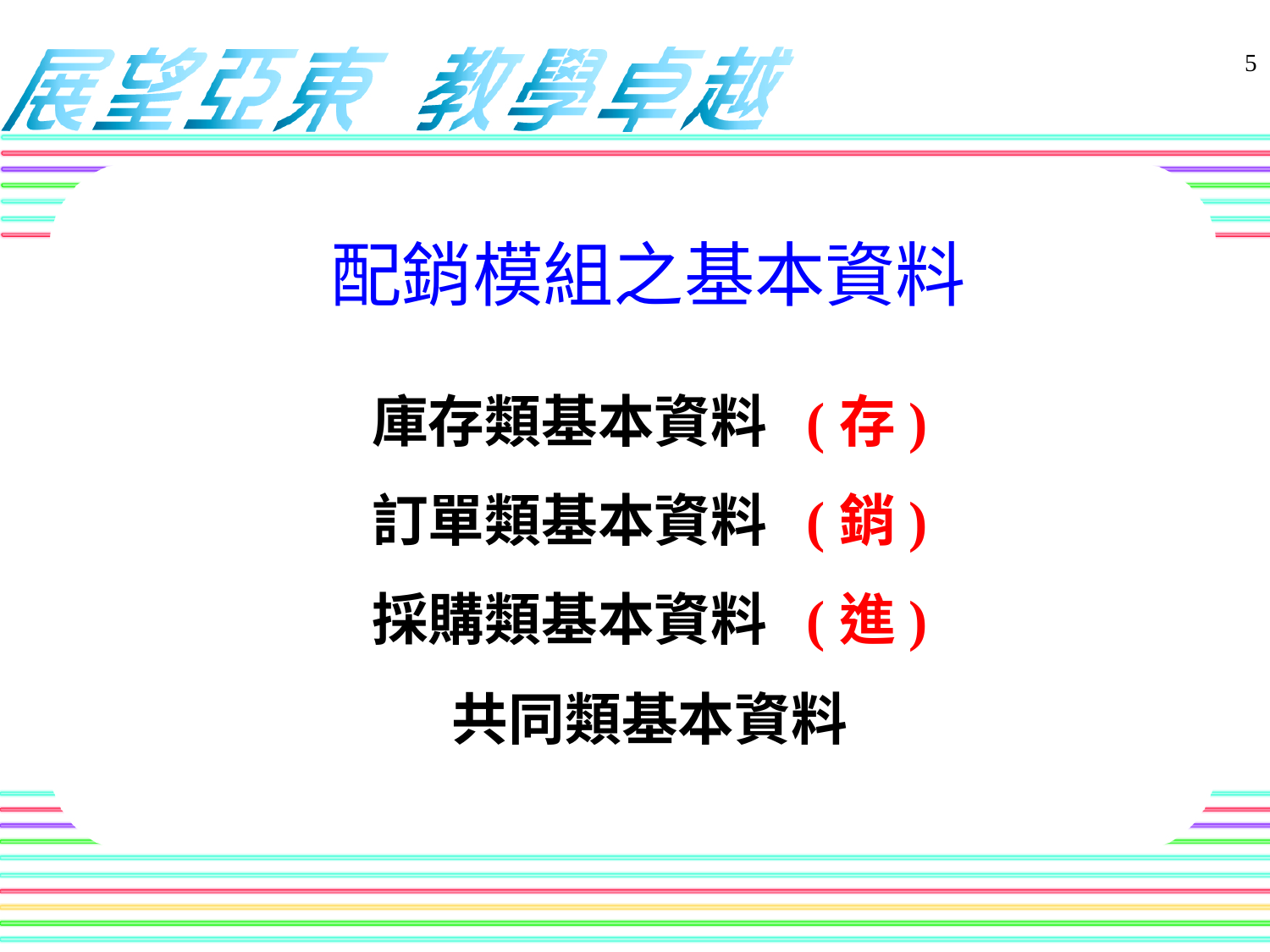

5
配銷模組之基本資料
庫存類基本資料  (存)
訂單類基本資料  (銷)
採購類基本資料  (進)
共同類基本資料